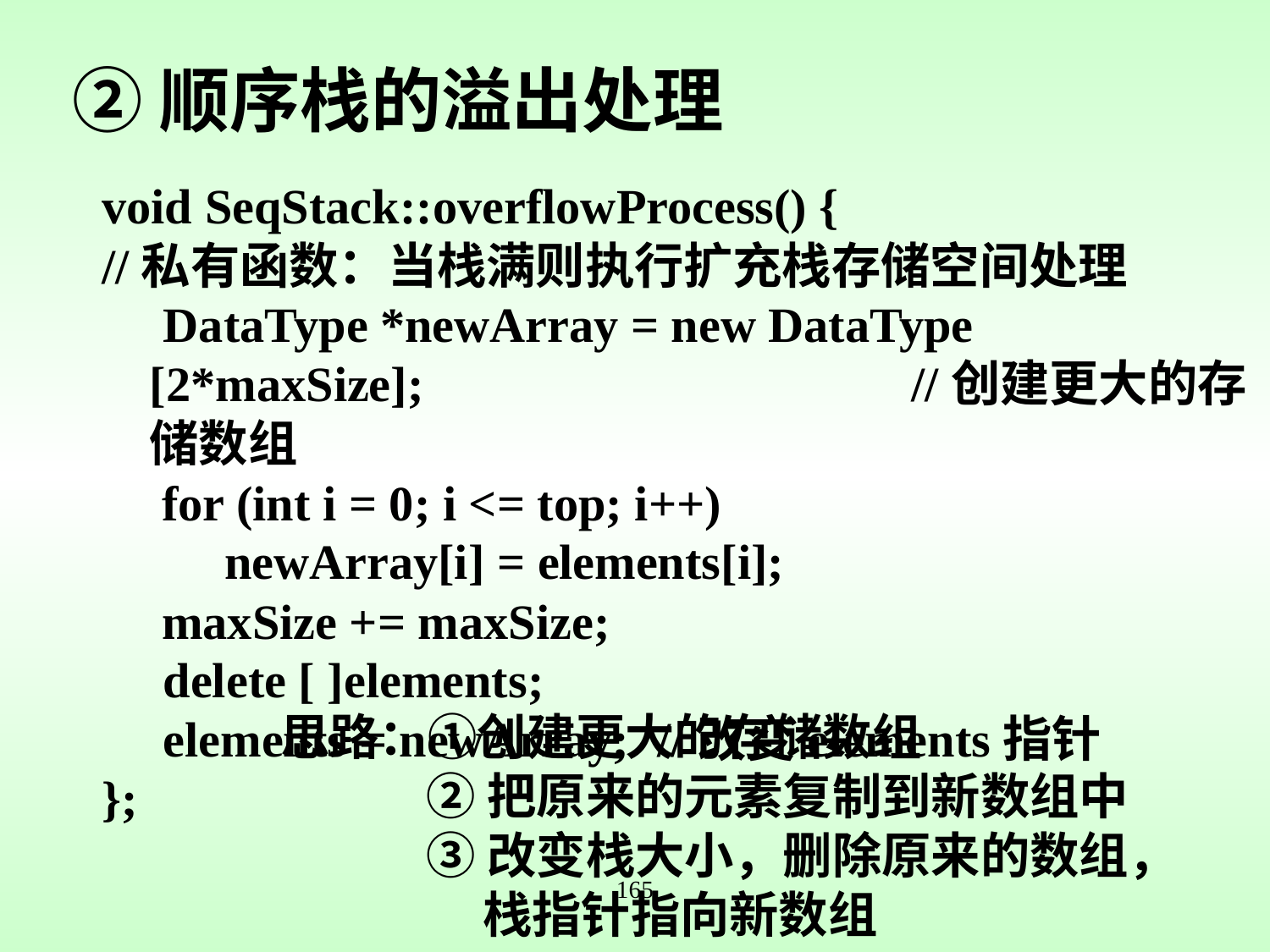

# ②顺序栈的溢出处理
void SeqStack::overflowProcess() {
//私有函数：当栈满则执行扩充栈存储空间处理
     DataType *newArray = new DataType [2*maxSize];				//创建更大的存储数组
	 for (int i = 0; i <= top; i++)
          newArray[i] = elements[i];
	 maxSize += maxSize;
     delete [ ]elements;
     elements = newArray;  	//改变elements指针
};
思路：①创建更大的存储数组
             ②把原来的元素复制到新数组中
             ③改变栈大小，删除原来的数组，
                 栈指针指向新数组
165